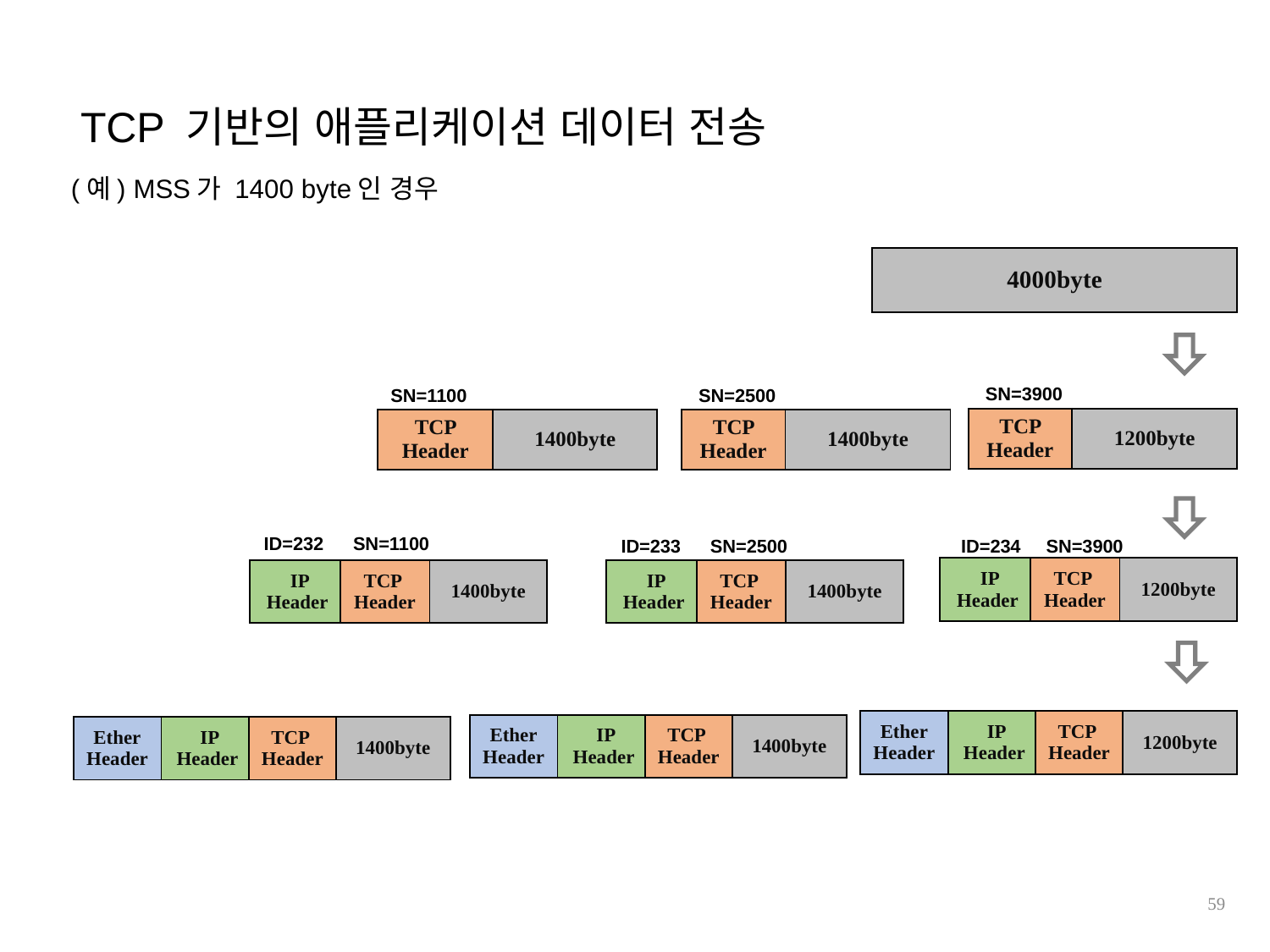

TCP 기반의 애플리케이션 데이터 전송

(예) MSS가 1400 byte인 경우
| 4000byte |
| --- |

SN=3900
SN=1100
SN=2500
| TCP Header | 1200byte |
| --- | --- |
| TCP Header | 1400byte |
| --- | --- |
| TCP Header | 1400byte |
| --- | --- |

ID=232
SN=1100
ID=234
SN=3900
ID=233
SN=2500
| IP Header | TCP Header | 1200byte |
| --- | --- | --- |
| IP Header | TCP Header | 1400byte |
| --- | --- | --- |
| IP Header | TCP Header | 1400byte |
| --- | --- | --- |

| Ether Header | IP Header | TCP Header | 1200byte |
| --- | --- | --- | --- |
| Ether Header | IP Header | TCP Header | 1400byte |
| --- | --- | --- | --- |
| Ether Header | IP Header | TCP Header | 1400byte |
| --- | --- | --- | --- |
59